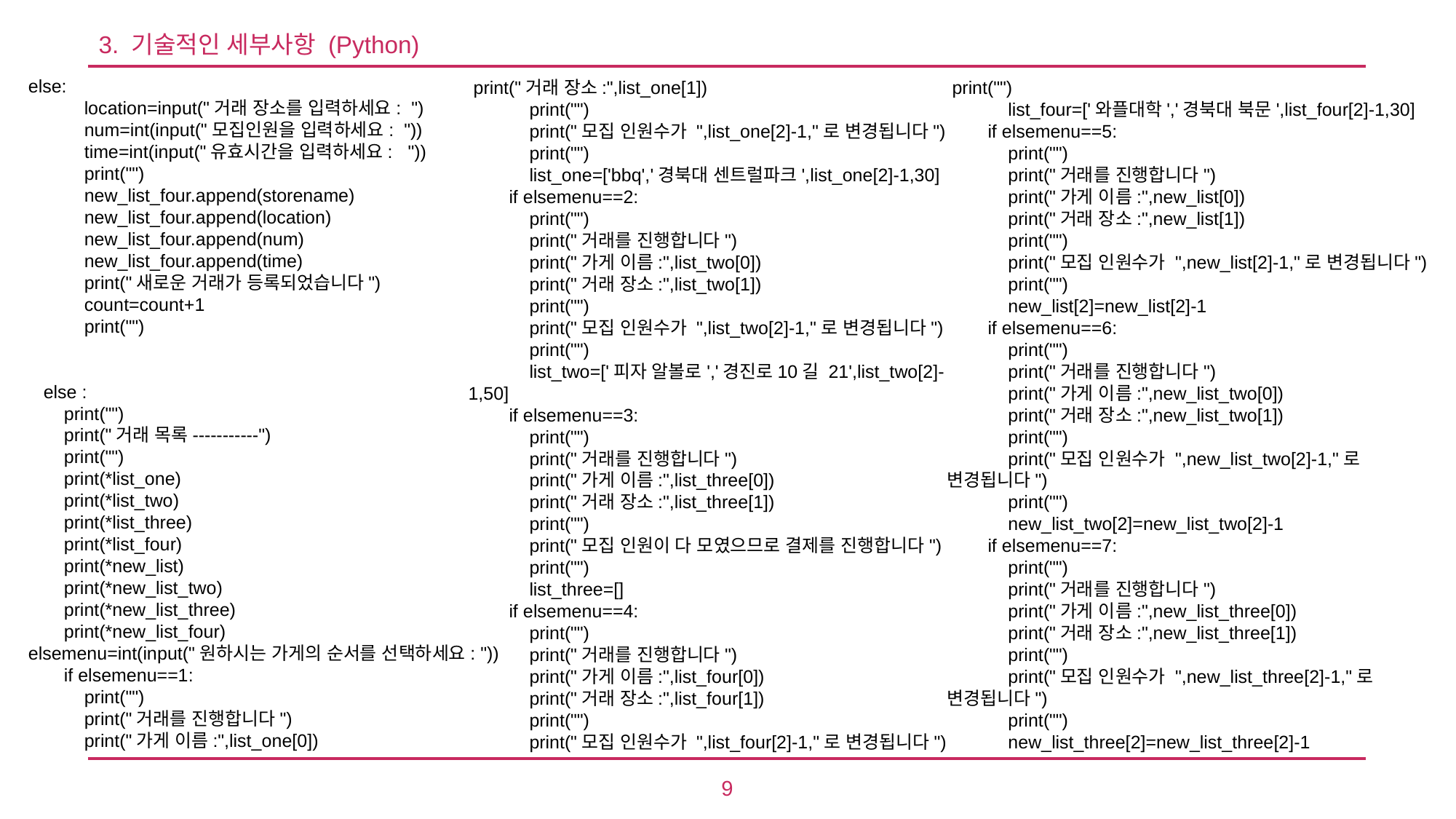

3. 기술적인 세부사항 (Python)
 else:
            location=input("거래 장소를 입력하세요:  ")
            num=int(input("모집인원을 입력하세요:  "))
            time=int(input("유효시간을 입력하세요:   "))
            print("")
            new_list_four.append(storename)
            new_list_four.append(location)
            new_list_four.append(num)
            new_list_four.append(time)
            print("새로운 거래가 등록되었습니다")
            count=count+1
            print("")

    else :
        print("")
        print("거래 목록-----------")
        print("")
        print(*list_one)
        print(*list_two)
        print(*list_three)
        print(*list_four)
        print(*new_list)
        print(*new_list_two)
        print(*new_list_three)
        print(*new_list_four)
 elsemenu=int(input("원하시는 가게의 순서를 선택하세요: "))
        if elsemenu==1:
            print("")
            print("거래를 진행합니다")
            print("가게 이름:",list_one[0])
 print("거래 장소:",list_one[1])
            print("")
            print("모집 인원수가 ",list_one[2]-1,"로 변경됩니다")
            print("")
            list_one=['bbq','경북대 센트럴파크',list_one[2]-1,30]
        if elsemenu==2:
            print("")
            print("거래를 진행합니다")
            print("가게 이름:",list_two[0])
            print("거래 장소:",list_two[1])
            print("")
            print("모집 인원수가 ",list_two[2]-1,"로 변경됩니다")
            print("")
            list_two=['피자 알볼로','경진로10길 21',list_two[2]-1,50]
        if elsemenu==3:
            print("")
            print("거래를 진행합니다")
            print("가게 이름:",list_three[0])
            print("거래 장소:",list_three[1])
            print("")
            print("모집 인원이 다 모였으므로 결제를 진행합니다")
            print("")
            list_three=[]
        if elsemenu==4:
            print("")
            print("거래를 진행합니다")
            print("가게 이름:",list_four[0])
            print("거래 장소:",list_four[1])
            print("")
            print("모집 인원수가 ",list_four[2]-1,"로 변경됩니다")
 print("")
            list_four=['와플대학','경북대 북문',list_four[2]-1,30]
        if elsemenu==5:
            print("")
            print("거래를 진행합니다")
            print("가게 이름:",new_list[0])
            print("거래 장소:",new_list[1])
            print("")
            print("모집 인원수가 ",new_list[2]-1,"로 변경됩니다")
            print("")
            new_list[2]=new_list[2]-1
        if elsemenu==6:
            print("")
            print("거래를 진행합니다")
            print("가게 이름:",new_list_two[0])
            print("거래 장소:",new_list_two[1])
            print("")
            print("모집 인원수가 ",new_list_two[2]-1,"로 변경됩니다")
            print("")
            new_list_two[2]=new_list_two[2]-1
        if elsemenu==7:
            print("")
            print("거래를 진행합니다")
            print("가게 이름:",new_list_three[0])
            print("거래 장소:",new_list_three[1])
            print("")
            print("모집 인원수가 ",new_list_three[2]-1,"로 변경됩니다")
            print("")
            new_list_three[2]=new_list_three[2]-1

9